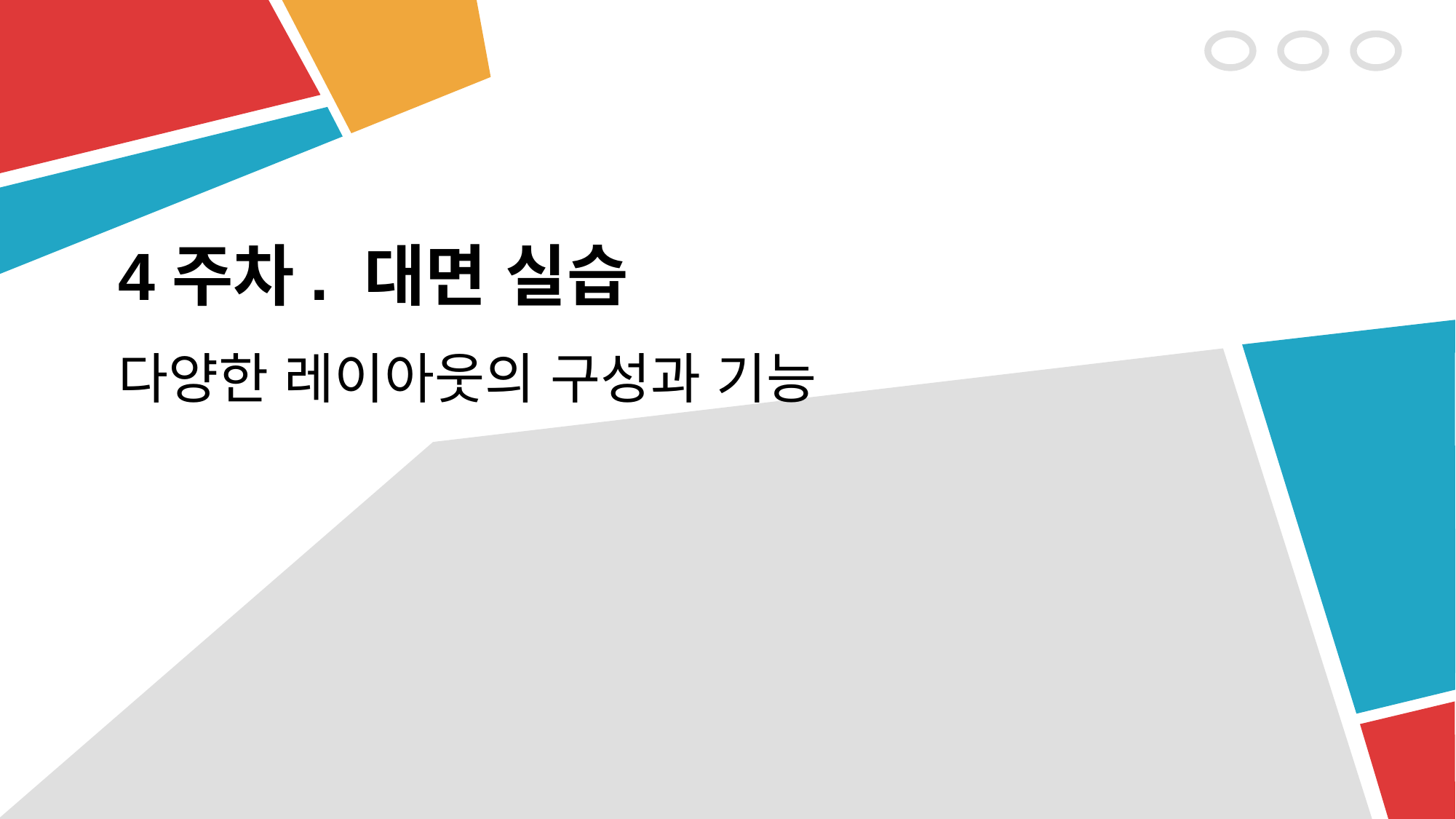

# 4주차. 대면 실습
다양한 레이아웃의 구성과 기능